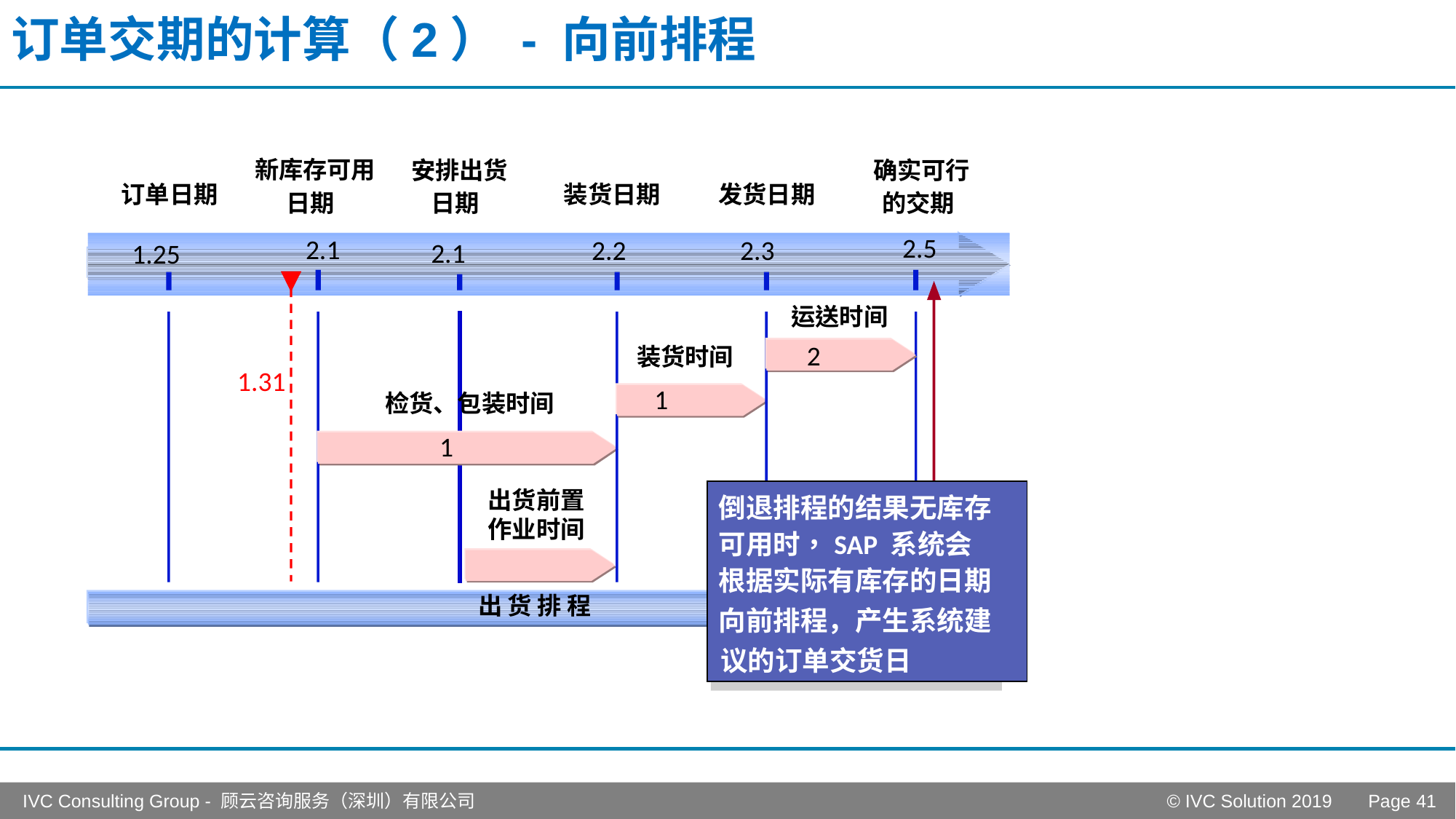

# 订单交期的计算（2） - 向前排程

新库存可用
安排出货
确实可行

订单日期
装货日期
发货日期
日期
日期
的交期

2.5
2.1
2.3
2.2
2.1

1.25

运送时间

2

装货时间
1.31
1

检货、包装时间

1

出货前置
作业时间

倒退排程的结果无库存
The confirmed delivery date
可用时，SAP 系统会
is derived by the R/3 System

根据实际有库存的日期
using forward scheduling

出 货 排 程
based on the new material
向前排程，产生系统建
availability date.
议的订单交货日